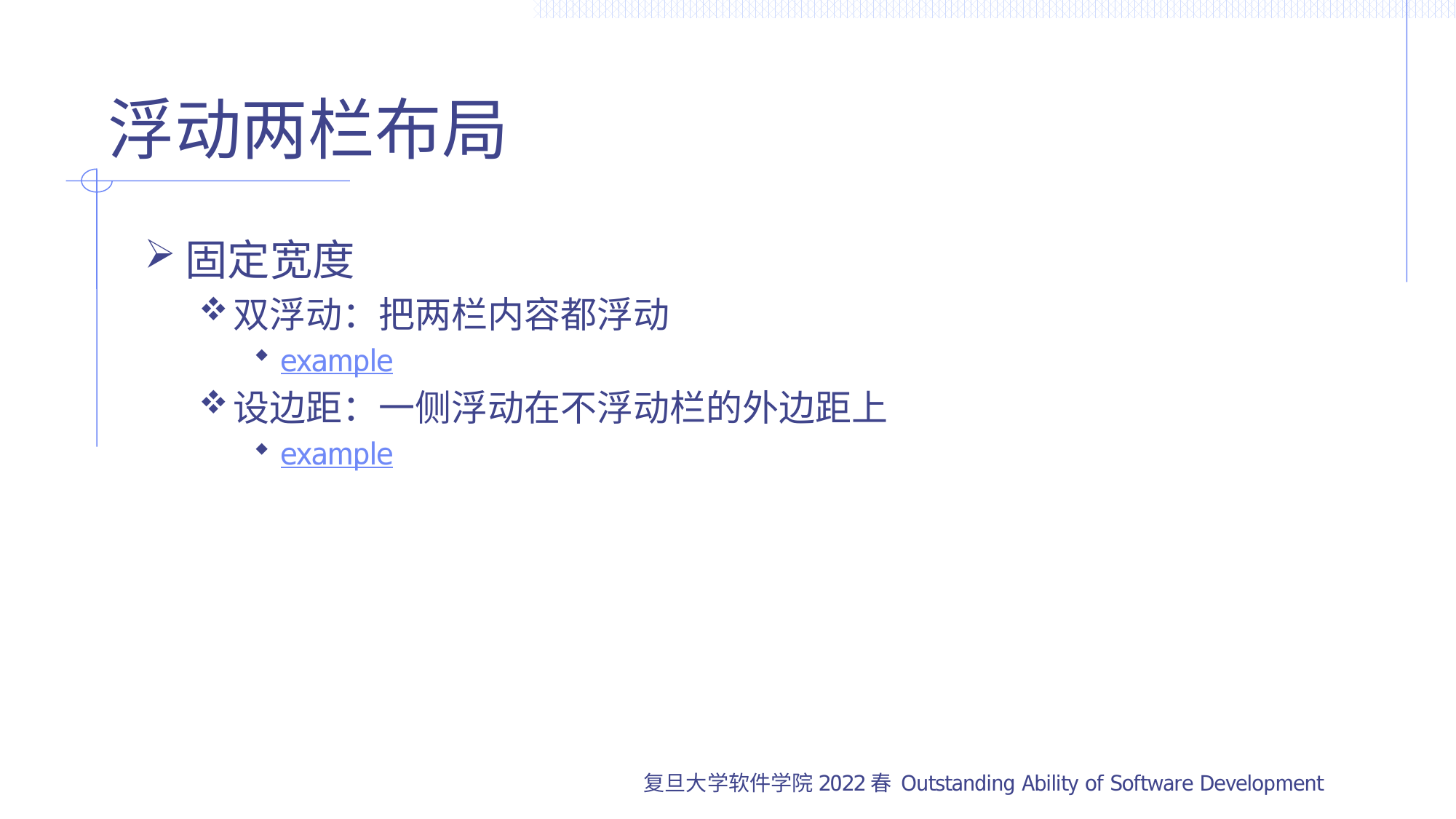

# 浮动两栏布局
固定宽度
双浮动：把两栏内容都浮动
example
设边距：一侧浮动在不浮动栏的外边距上
example